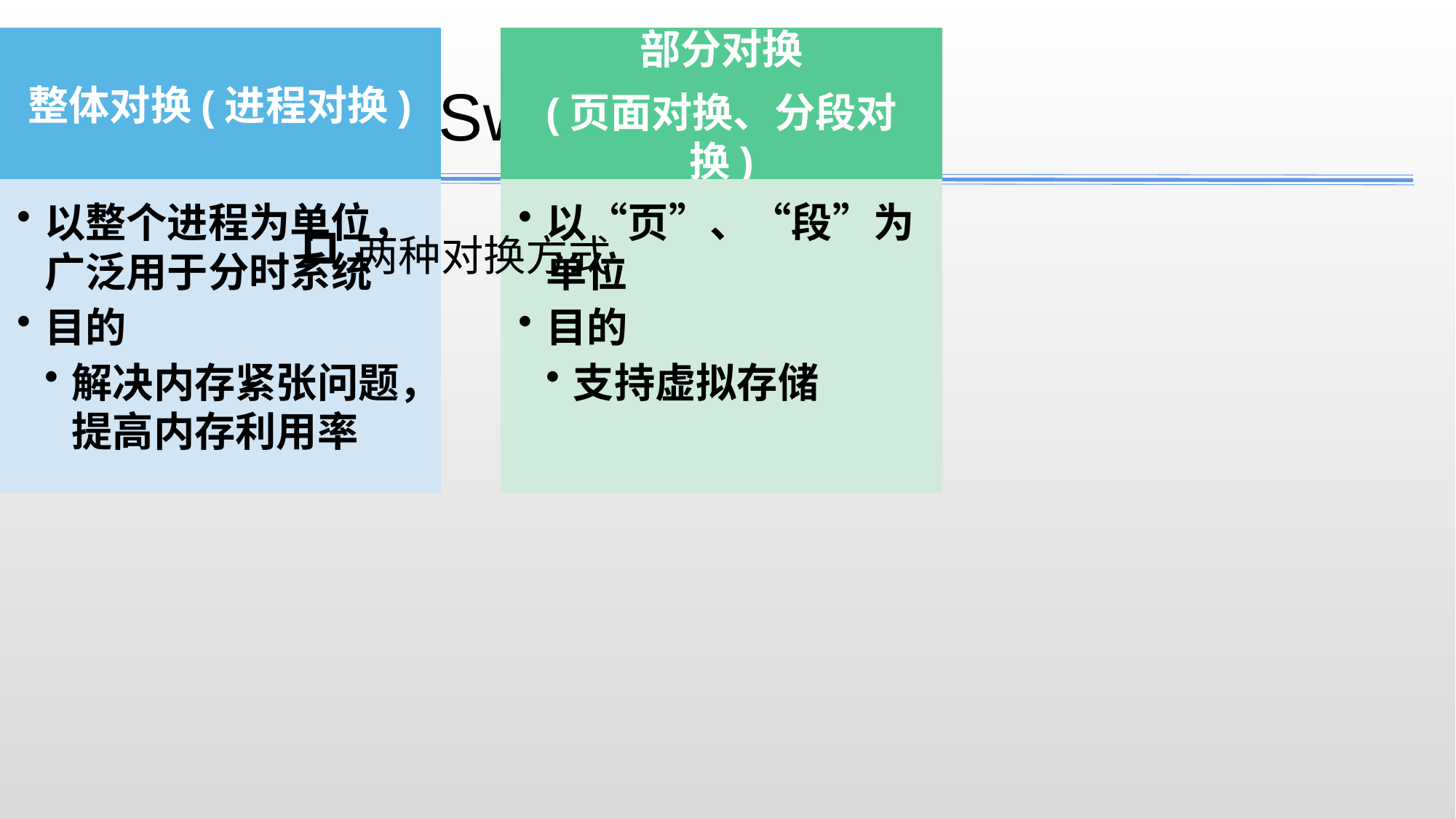

4.4对换（Swapping）
两种对换方式
整体对换(进程对换)
以整个进程为单位，广泛用于分时系统
目的
解决内存紧张问题，提高内存利用率
部分对换
(页面对换、分段对换)
以“页”、“段”为单位
目的
支持虚拟存储